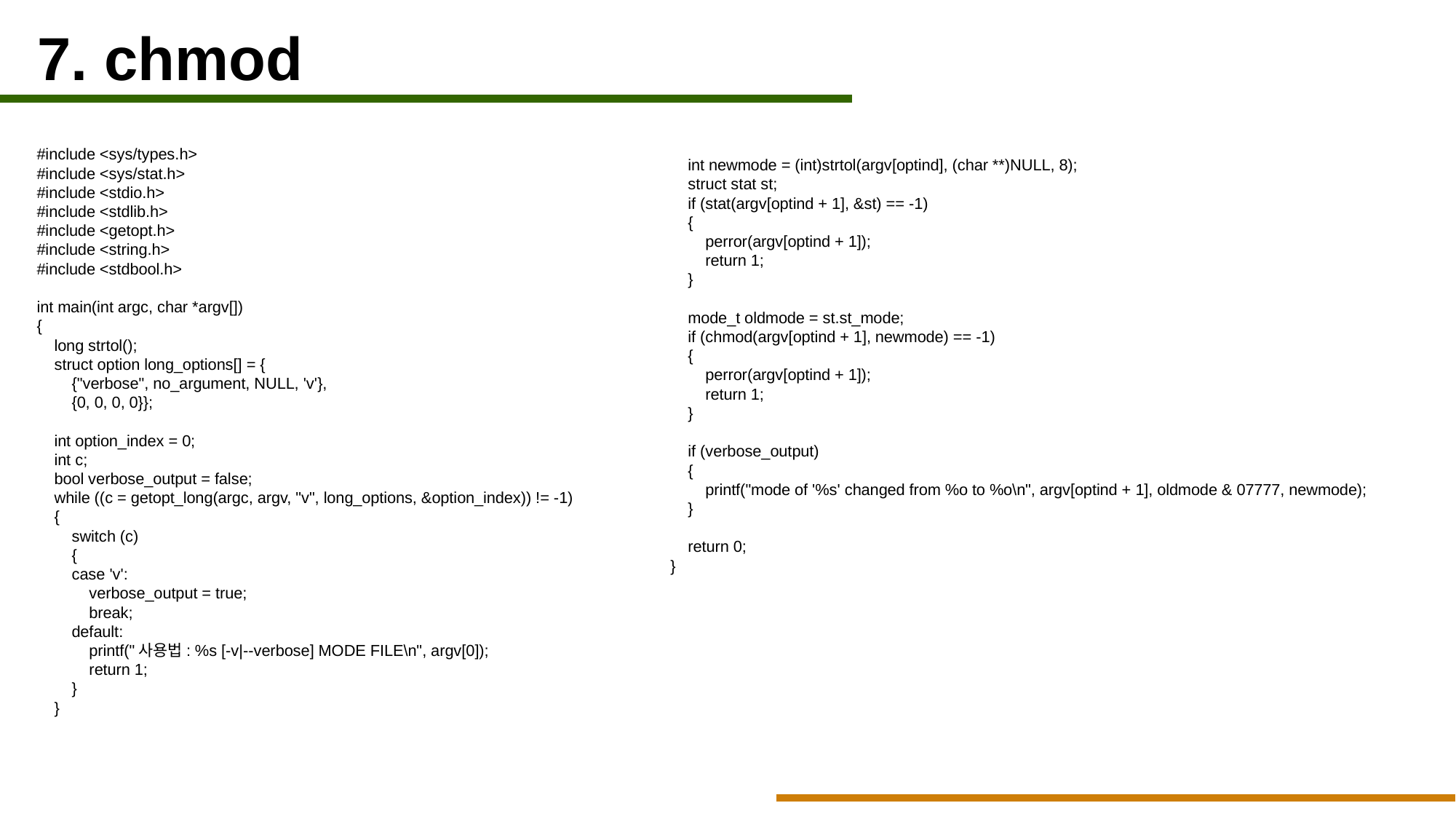

7. chmod

    int newmode = (int)strtol(argv[optind], (char **)NULL, 8);
    struct stat st;
    if (stat(argv[optind + 1], &st) == -1)
    {
        perror(argv[optind + 1]);
        return 1;
    }

    mode_t oldmode = st.st_mode;
    if (chmod(argv[optind + 1], newmode) == -1)
    {
        perror(argv[optind + 1]);
        return 1;
    }

    if (verbose_output)
    {
        printf("mode of '%s' changed from %o to %o\n", argv[optind + 1], oldmode & 07777, newmode);
    }

    return 0;
}
#include <sys/types.h>
#include <sys/stat.h>
#include <stdio.h>
#include <stdlib.h>
#include <getopt.h>
#include <string.h>
#include <stdbool.h>

int main(int argc, char *argv[])
{
    long strtol();
    struct option long_options[] = {
        {"verbose", no_argument, NULL, 'v'},
        {0, 0, 0, 0}};

    int option_index = 0;
    int c;
    bool verbose_output = false;
    while ((c = getopt_long(argc, argv, "v", long_options, &option_index)) != -1)
    {
        switch (c)
        {
        case 'v':
            verbose_output = true;
            break;
        default:
            printf("사용법: %s [-v|--verbose] MODE FILE\n", argv[0]);
            return 1;
        }
    }